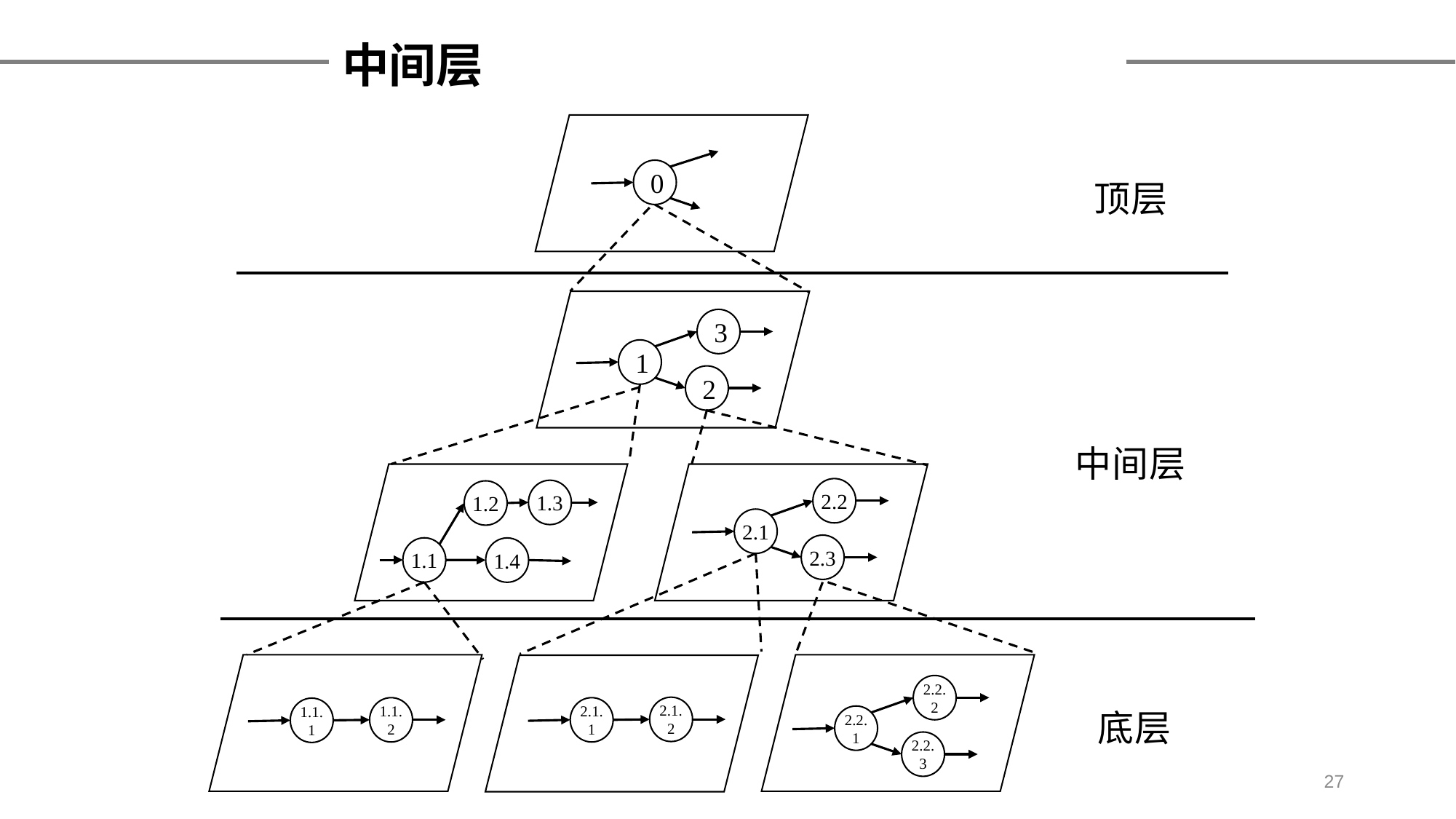

中间层

0
顶层

3
1
2
中间层

1.3
1.2
1.1
1.4

2.2
2.1
2.3

1.1.2
1.1.1

2.2.2
2.2.1
2.2.3

2.1.2
2.1.1
底层
27